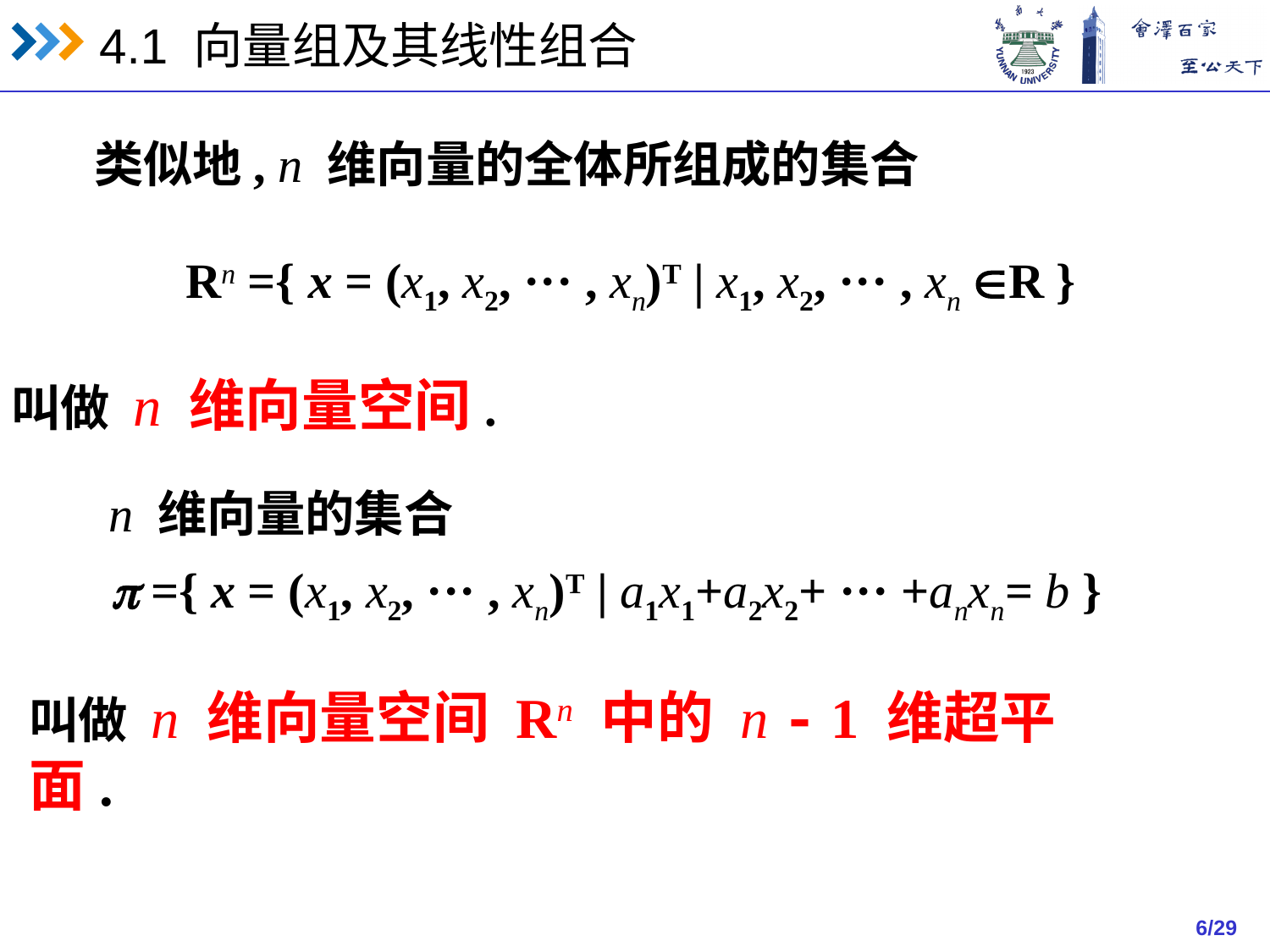

类似地, n 维向量的全体所组成的集合
Rn ={ x = (x1, x2, ··· , xn)T | x1, x2, ··· , xn ∈R }
叫做 n 维向量空间.
n 维向量的集合
π ={ x = (x1, x2, ··· , xn)T | a1x1+a2x2+ ··· +anxn= b }
叫做 n 维向量空间 Rn 中的 n - 1 维超平面.